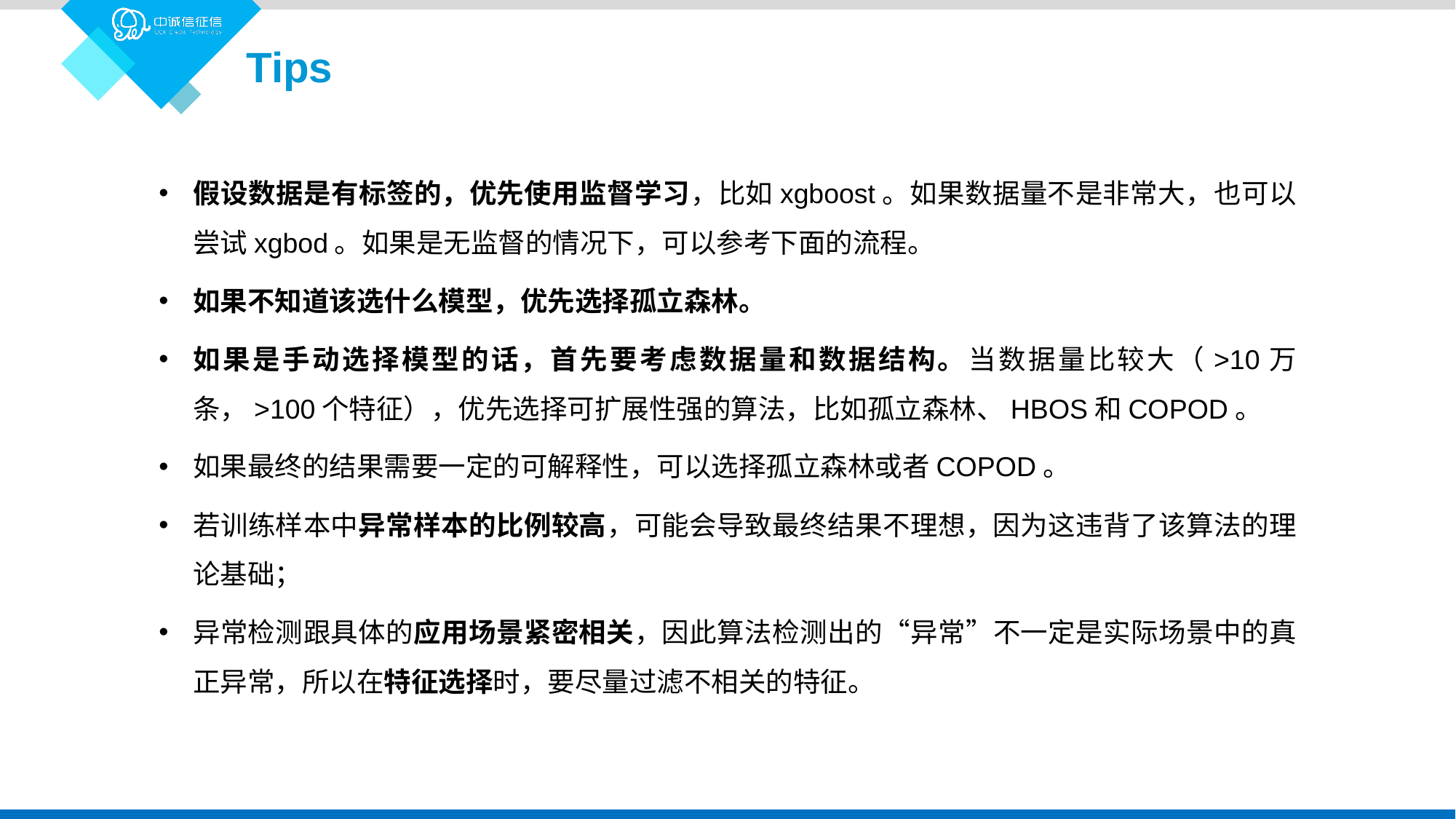

Tips
假设数据是有标签的，优先使用监督学习，比如xgboost。如果数据量不是非常大，也可以尝试xgbod。如果是无监督的情况下，可以参考下面的流程。
如果不知道该选什么模型，优先选择孤立森林。
如果是手动选择模型的话，首先要考虑数据量和数据结构。当数据量比较大（>10万条，>100个特征），优先选择可扩展性强的算法，比如孤立森林、HBOS和COPOD。
如果最终的结果需要一定的可解释性，可以选择孤立森林或者COPOD。
若训练样本中异常样本的比例较高，可能会导致最终结果不理想，因为这违背了该算法的理论基础；
异常检测跟具体的应用场景紧密相关，因此算法检测出的“异常”不一定是实际场景中的真正异常，所以在特征选择时，要尽量过滤不相关的特征。